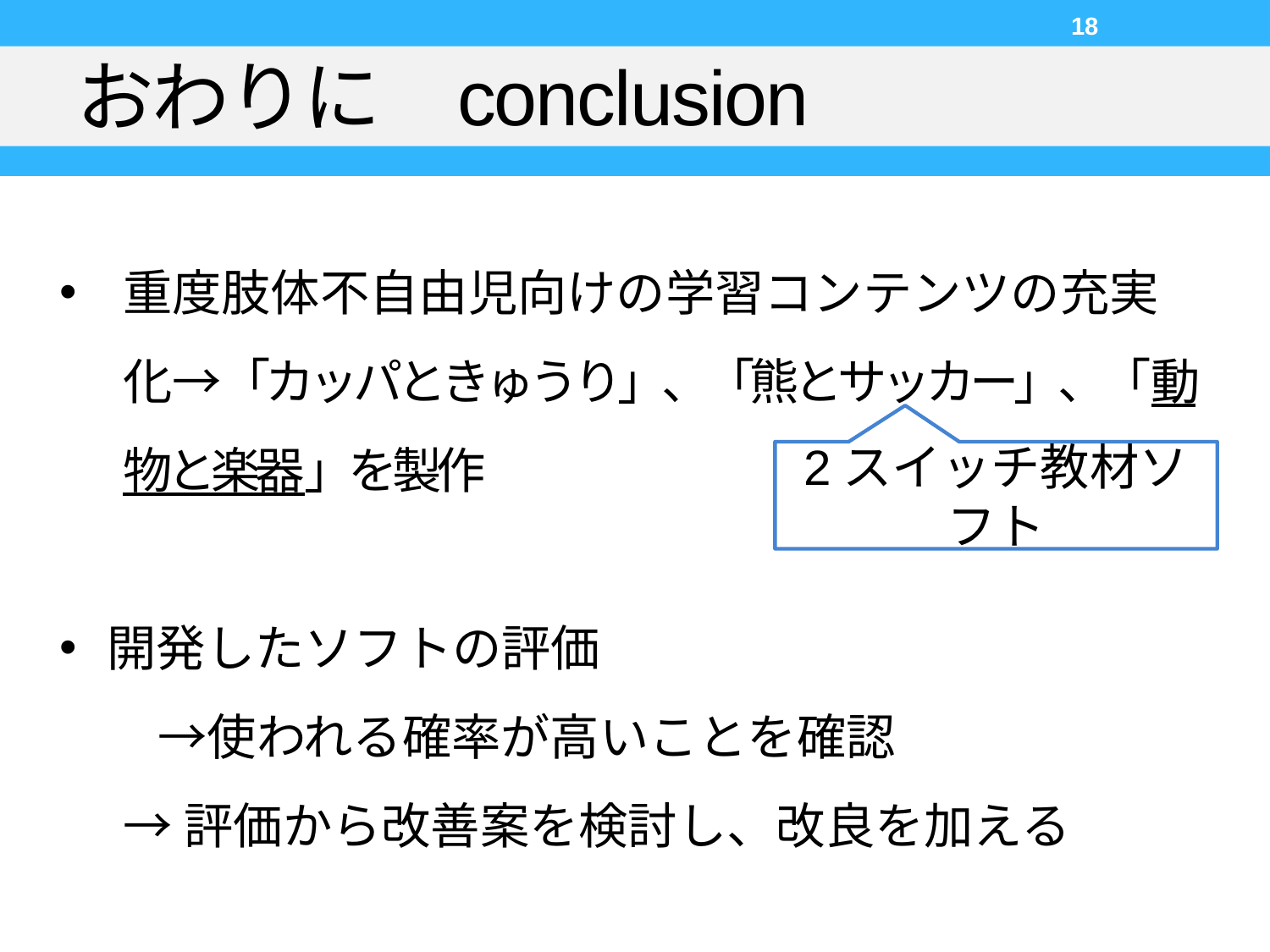

18
# おわりに	conclusion
重度肢体不自由児向けの学習コンテンツの充実化→「カッパときゅうり」、「熊とサッカー」、「動物と楽器」を製作

開発したソフトの評価
　　→使われる確率が高いことを確認
→評価から改善案を検討し、改良を加える
2スイッチ教材ソフト